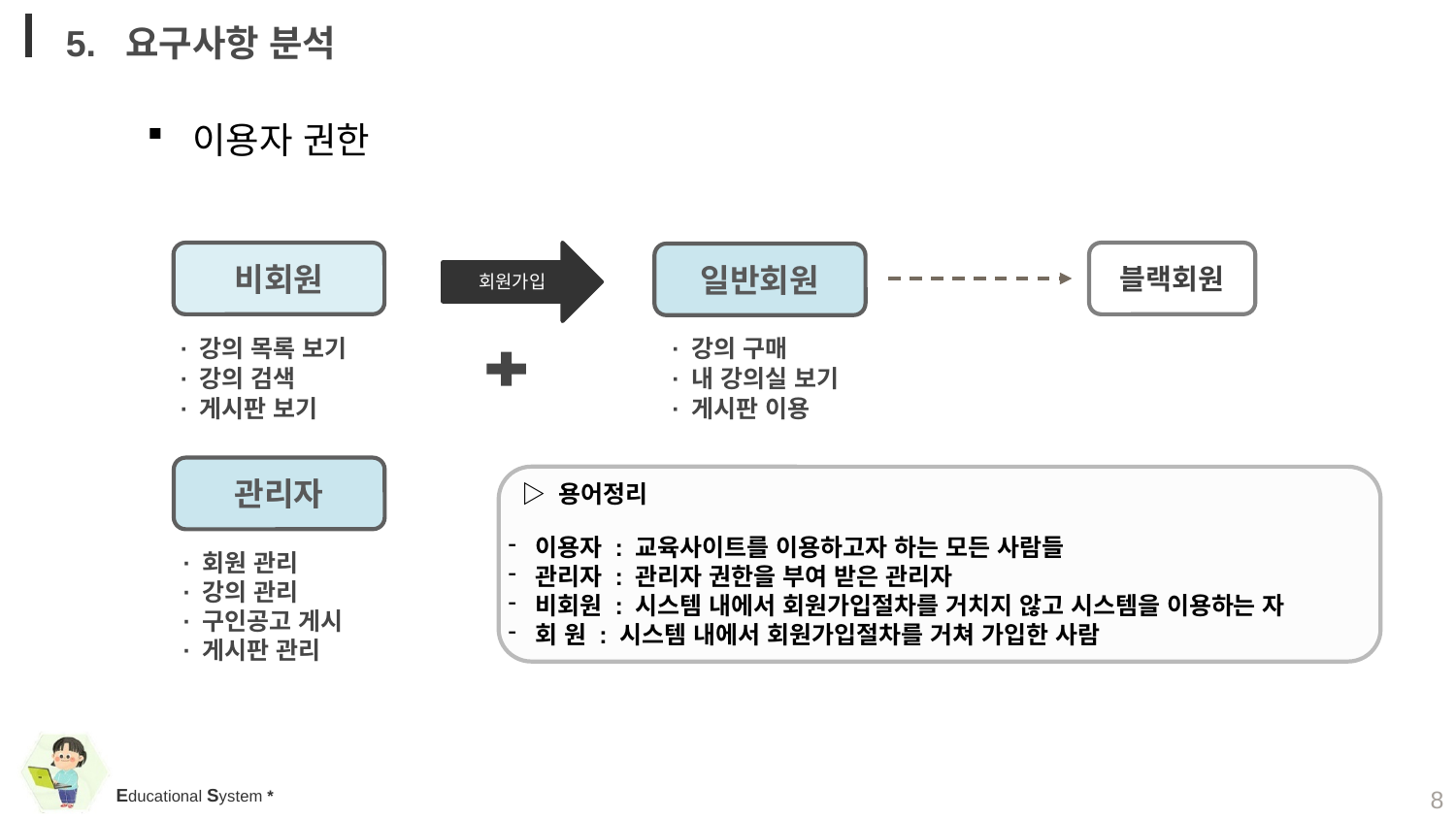

5.  요구사항 분석
이용자 권한
비회원
회원가입
일반회원
∙ 강의 목록 보기
∙ 강의 검색
∙ 게시판 보기
∙ 강의 구매
∙ 내 강의실 보기
∙ 게시판 이용

관리자
∙ 회원 관리
∙ 강의 관리
∙ 구인공고 게시
∙ 게시판 관리
블랙회원
  ▷ 용어정리

이용자 : 교육사이트를 이용하고자 하는 모든 사람들
관리자 : 관리자 권한을 부여 받은 관리자
비회원 : 시스템 내에서 회원가입절차를 거치지 않고 시스템을 이용하는 자
회 원 : 시스템 내에서 회원가입절차를 거쳐 가입한 사람
8